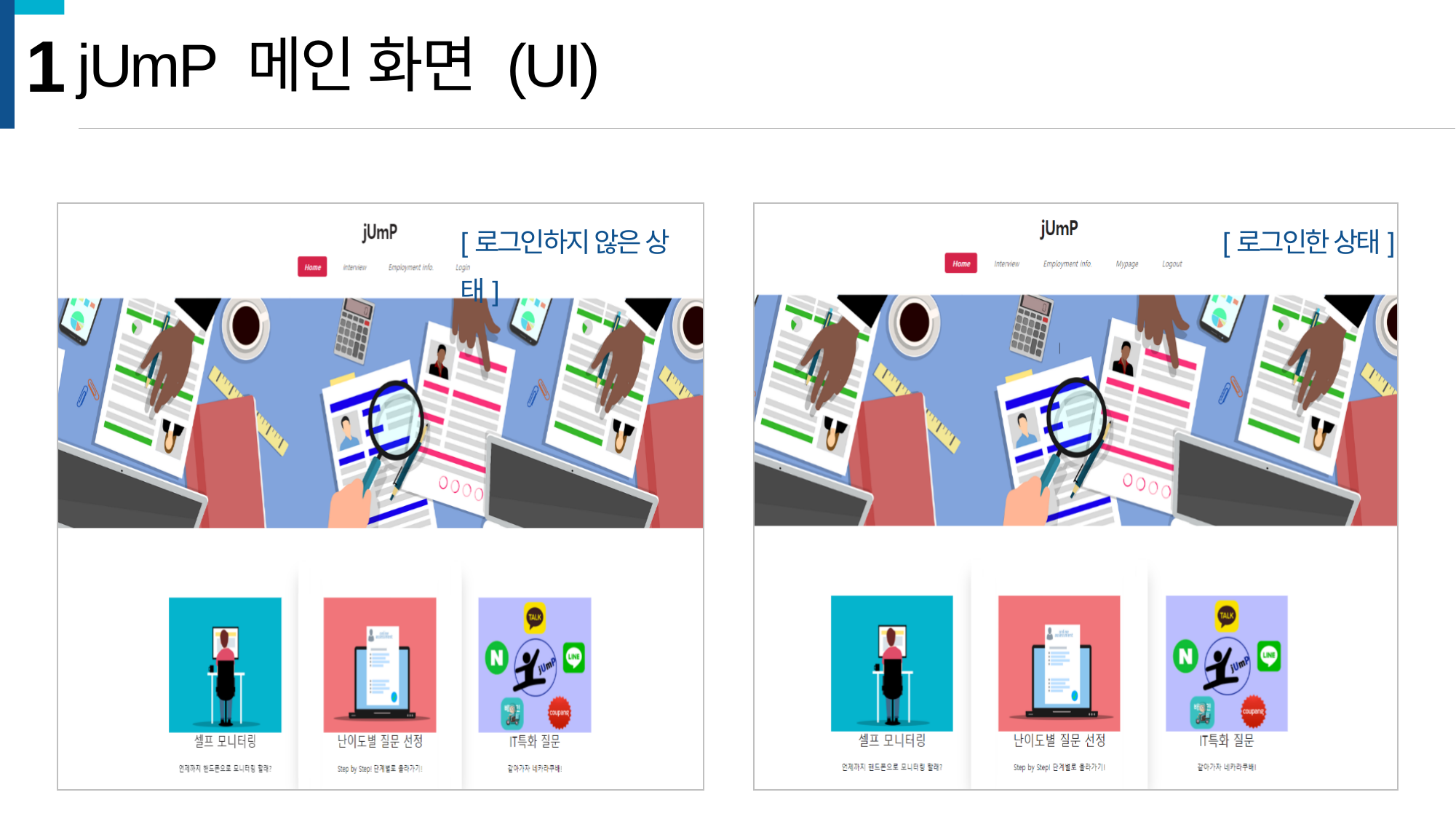

1
jUmP 메인 화면 (UI)
[로그인하지 않은 상태]

[로그인한 상태]